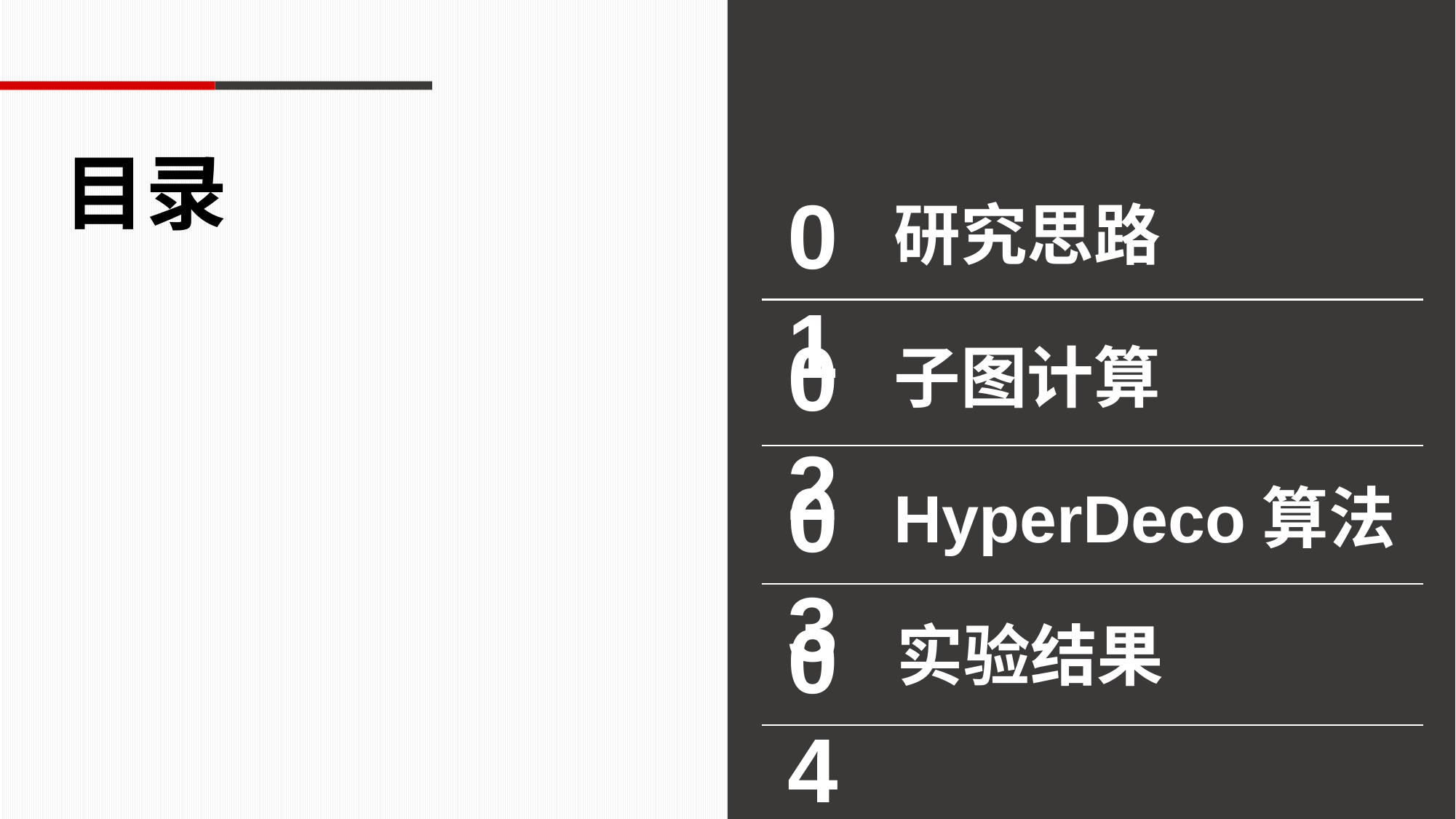

目录
01
研究思路
02
子图计算
03
HyperDeco算法
04
实验结果